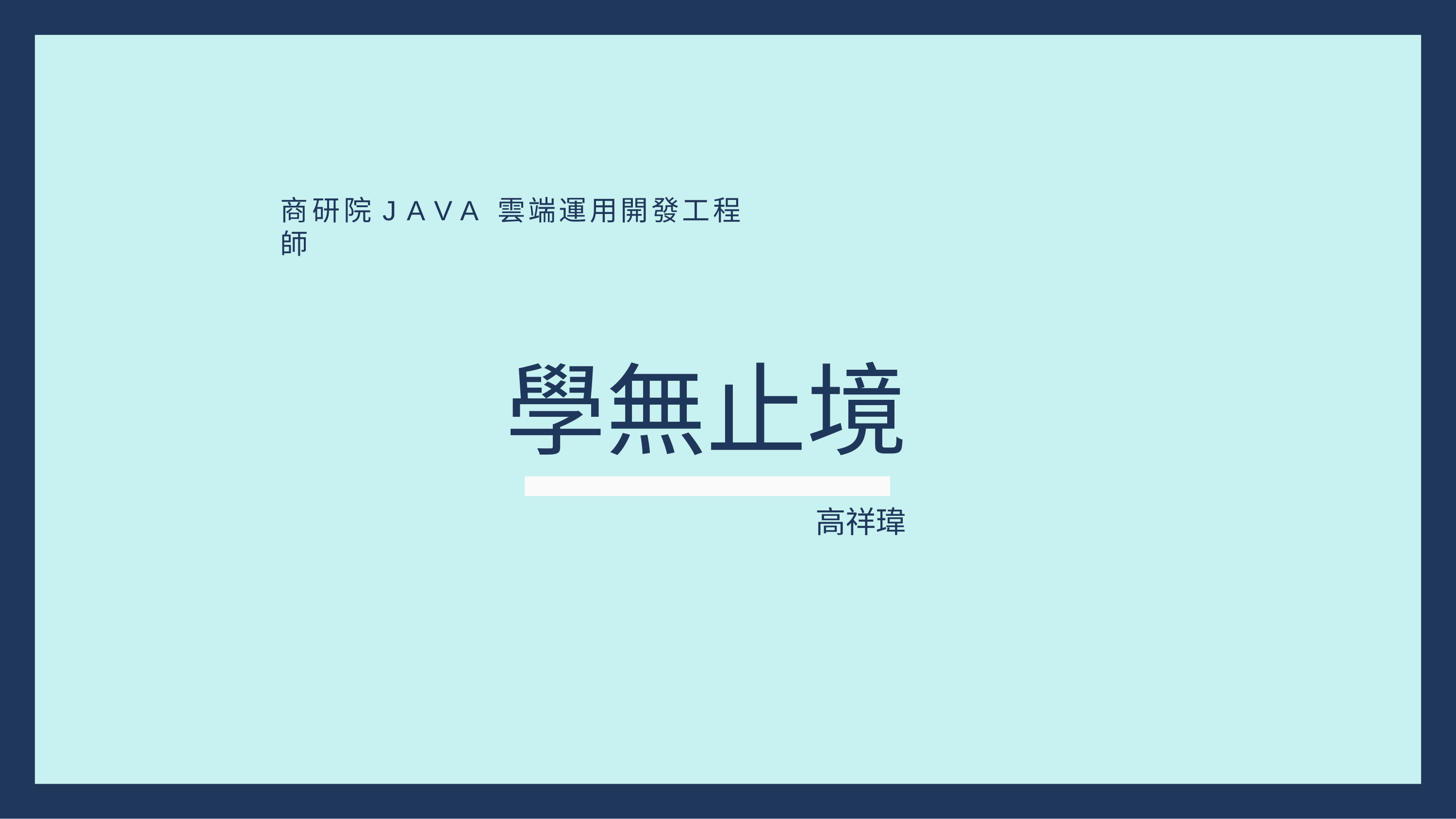

商研院J A V A 雲端運⽤開發工程師
# 學無⽌境

⾼祥瑋